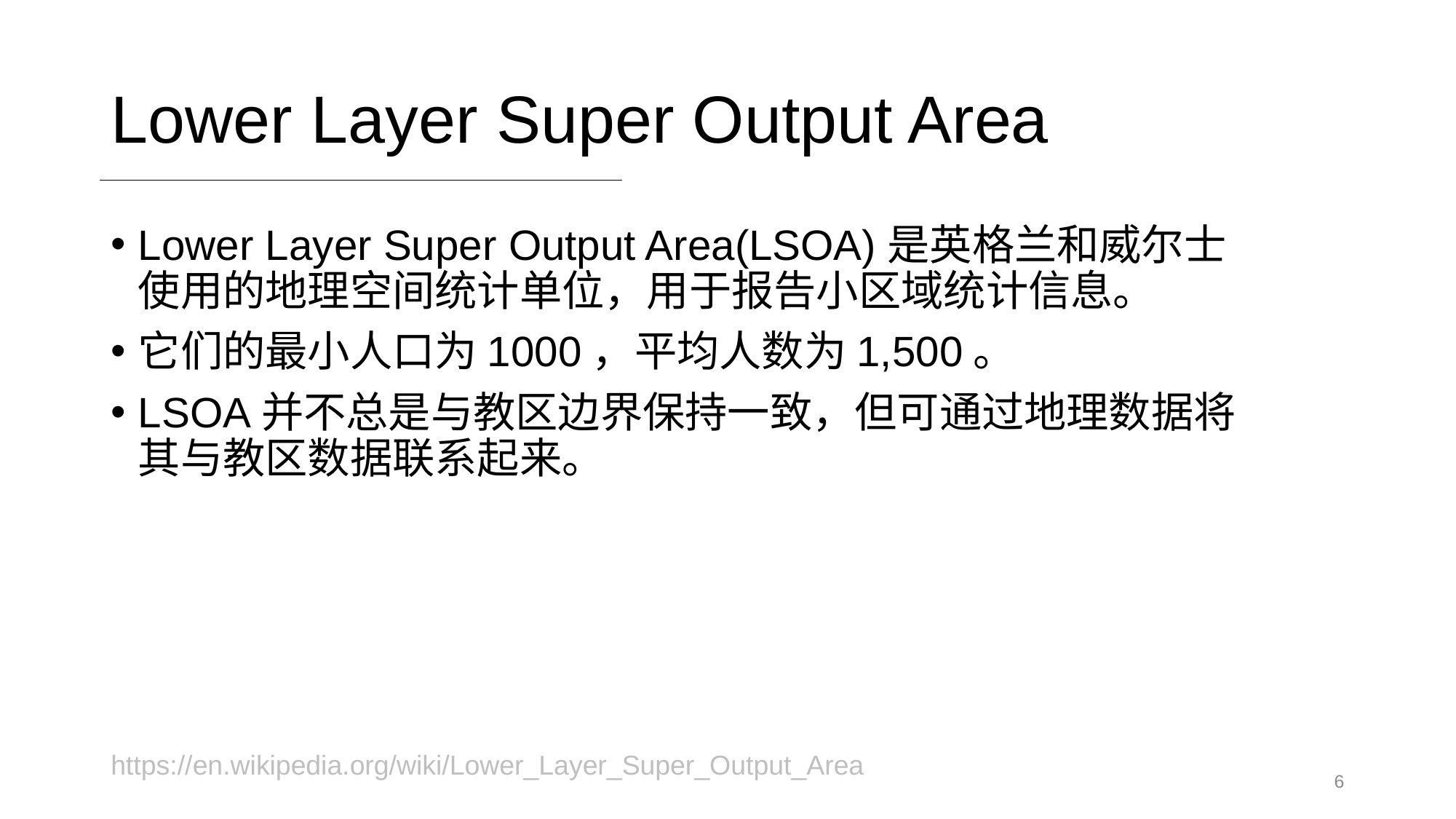

# Lower Layer Super Output Area
Lower Layer Super Output Area(LSOA)是英格兰和威尔士使用的地理空间统计单位，用于报告小区域统计信息。
它们的最小人口为1000，平均人数为1,500。
LSOA并不总是与教区边界保持一致，但可通过地理数据将其与教区数据联系起来。

https://en.wikipedia.org/wiki/Lower_Layer_Super_Output_Area
6